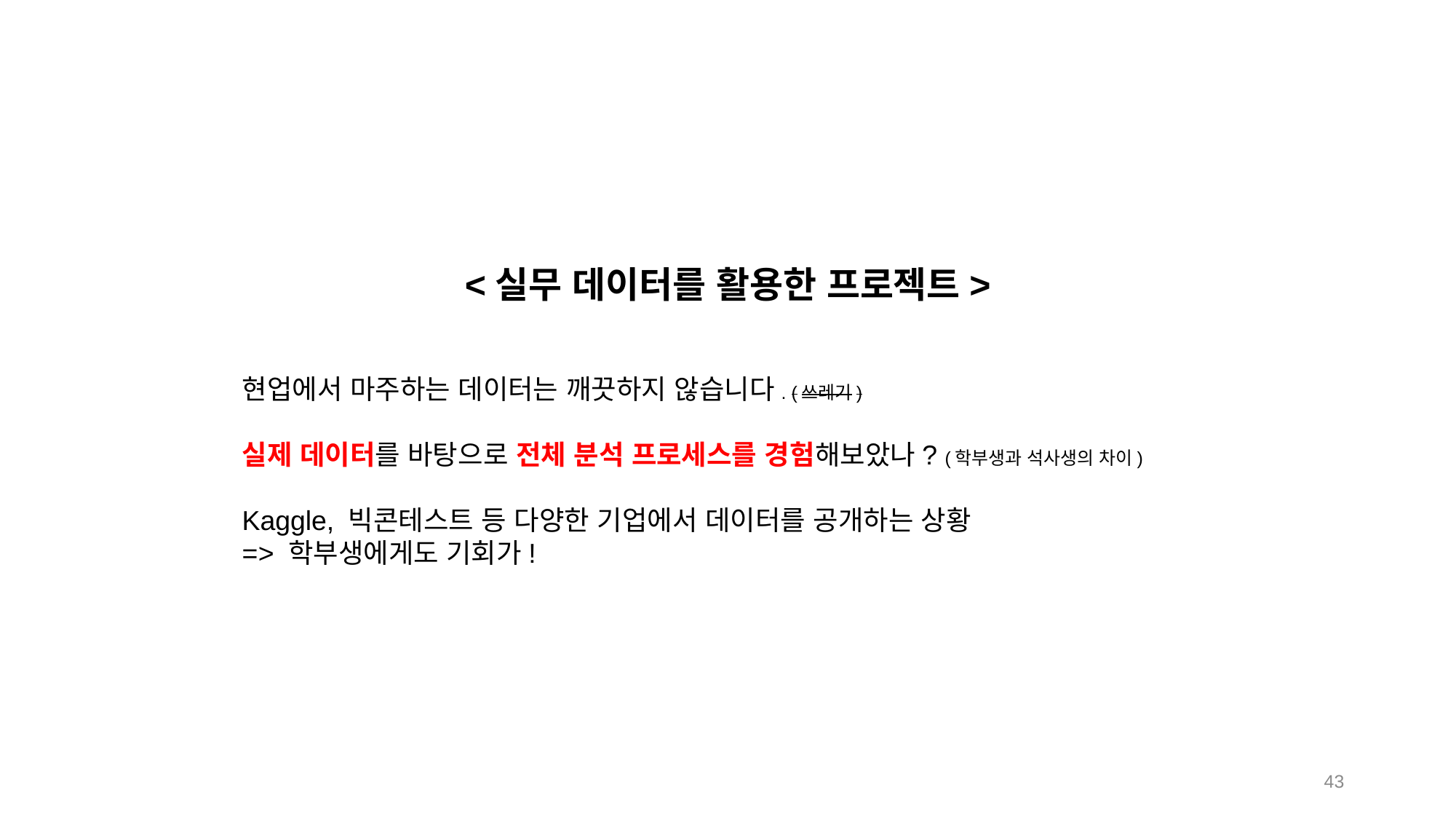

<실무 데이터를 활용한 프로젝트>
현업에서 마주하는 데이터는 깨끗하지 않습니다. (쓰레기)

실제 데이터를 바탕으로 전체 분석 프로세스를 경험해보았나? (학부생과 석사생의 차이)

Kaggle, 빅콘테스트 등 다양한 기업에서 데이터를 공개하는 상황
=> 학부생에게도 기회가!
43